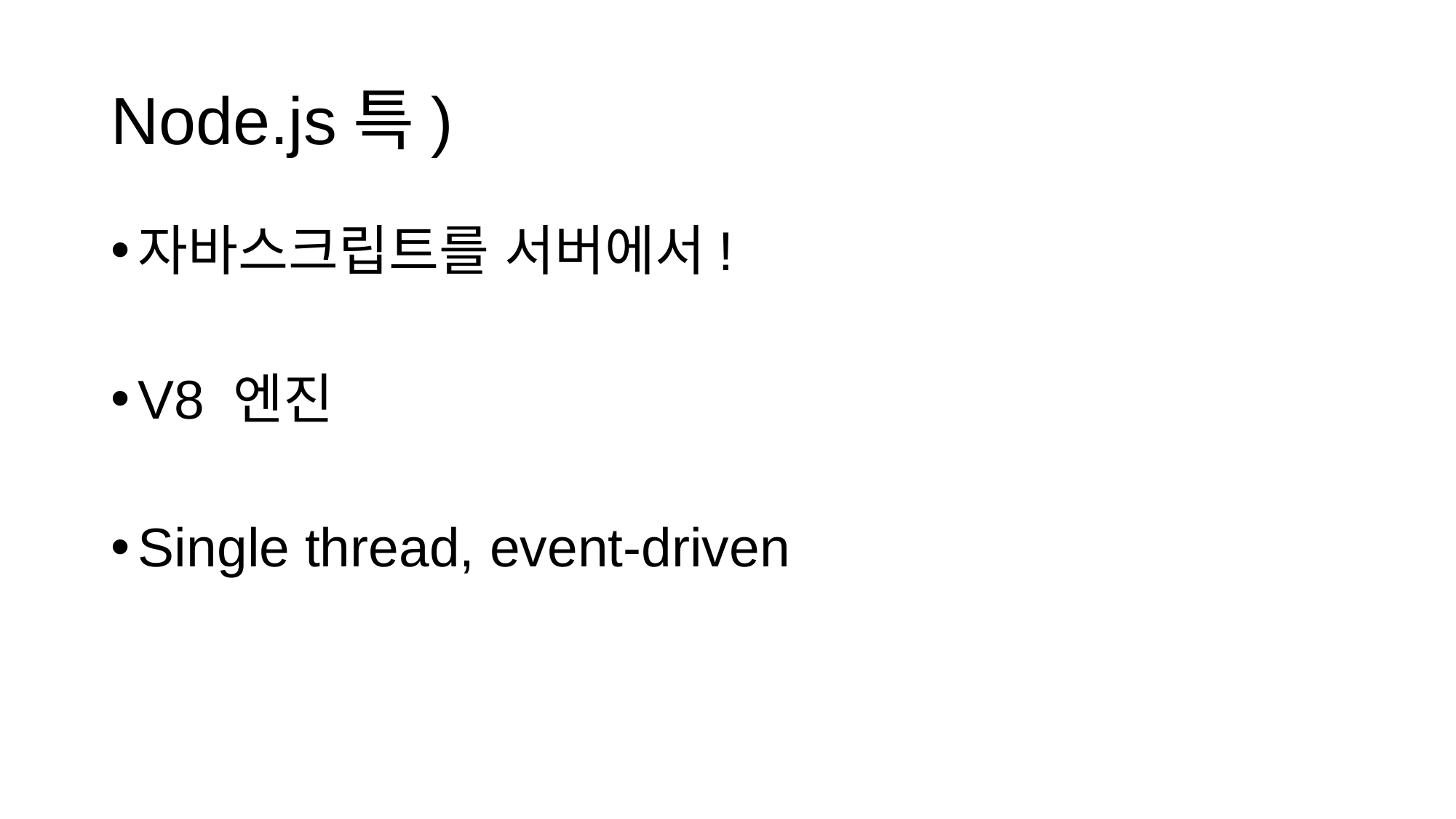

# Node.js특)
자바스크립트를 서버에서!

V8 엔진

Single thread, event-driven